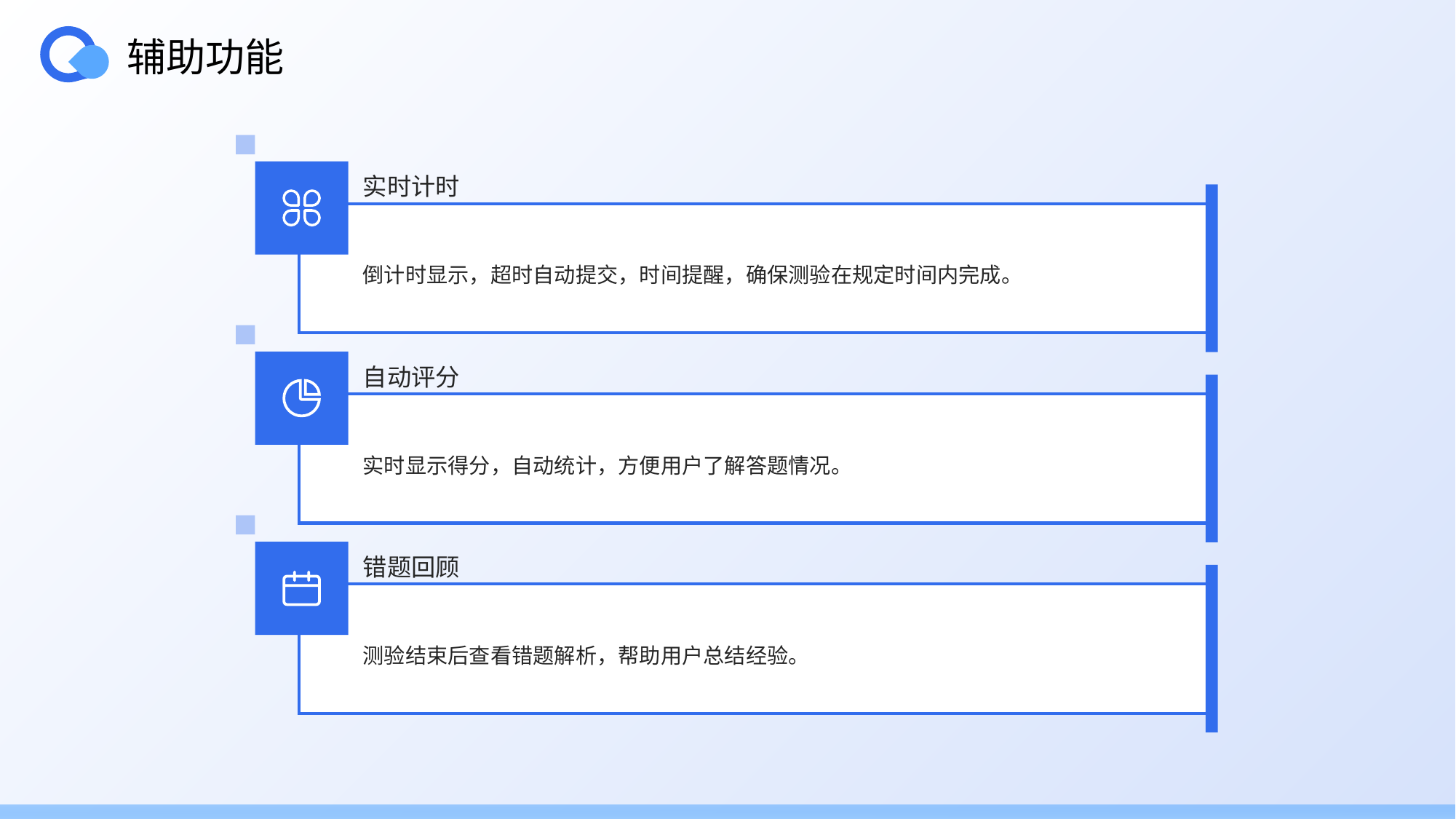

辅助功能

实时计时

倒计时显示，超时自动提交，时间提醒，确保测验在规定时间内完成。

自动评分

实时显示得分，自动统计，方便用户了解答题情况。

错题回顾

测验结束后查看错题解析，帮助用户总结经验。